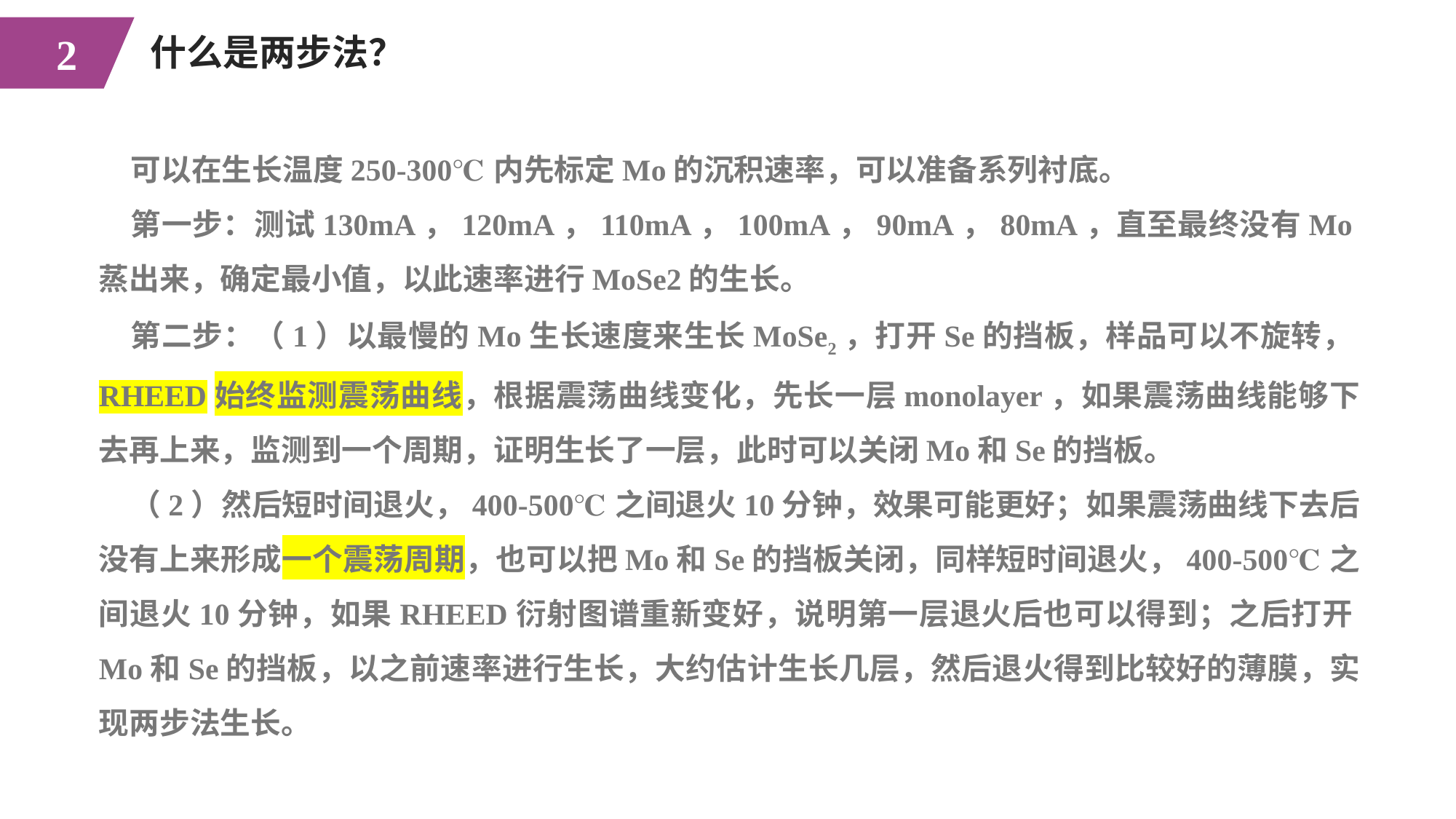

2
什么是两步法？
可以在生长温度250-300℃内先标定Mo的沉积速率，可以准备系列衬底。
第一步：测试130mA，120mA，110mA，100mA，90mA，80mA，直至最终没有Mo蒸出来，确定最小值，以此速率进行MoSe2的生长。
第二步：（1）以最慢的Mo生长速度来生长MoSe2，打开Se的挡板，样品可以不旋转，RHEED始终监测震荡曲线，根据震荡曲线变化，先长一层monolayer，如果震荡曲线能够下去再上来，监测到一个周期，证明生长了一层，此时可以关闭Mo和Se的挡板。
（2）然后短时间退火，400-500℃之间退火10分钟，效果可能更好；如果震荡曲线下去后没有上来形成一个震荡周期，也可以把Mo和Se的挡板关闭，同样短时间退火，400-500℃之间退火10分钟，如果RHEED衍射图谱重新变好，说明第一层退火后也可以得到；之后打开Mo和Se的挡板，以之前速率进行生长，大约估计生长几层，然后退火得到比较好的薄膜，实现两步法生长。